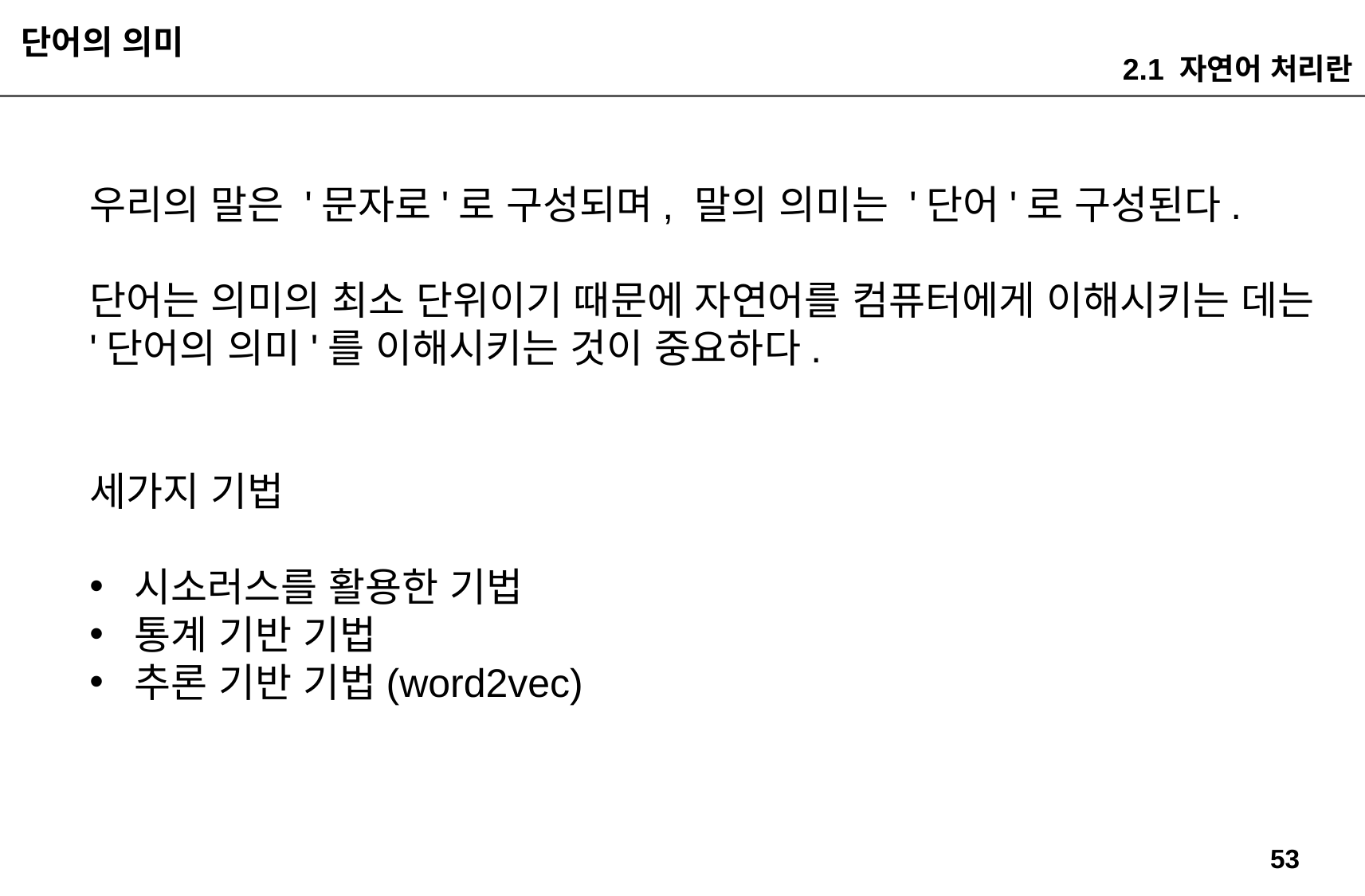

단어의 의미
2.1 자연어 처리란
우리의 말은 '문자로'로 구성되며, 말의 의미는 '단어'로 구성된다.

단어는 의미의 최소 단위이기 때문에 자연어를 컴퓨터에게 이해시키는 데는
'단어의 의미'를 이해시키는 것이 중요하다.

세가지 기법

시소러스를 활용한 기법
통계 기반 기법
추론 기반 기법(word2vec)